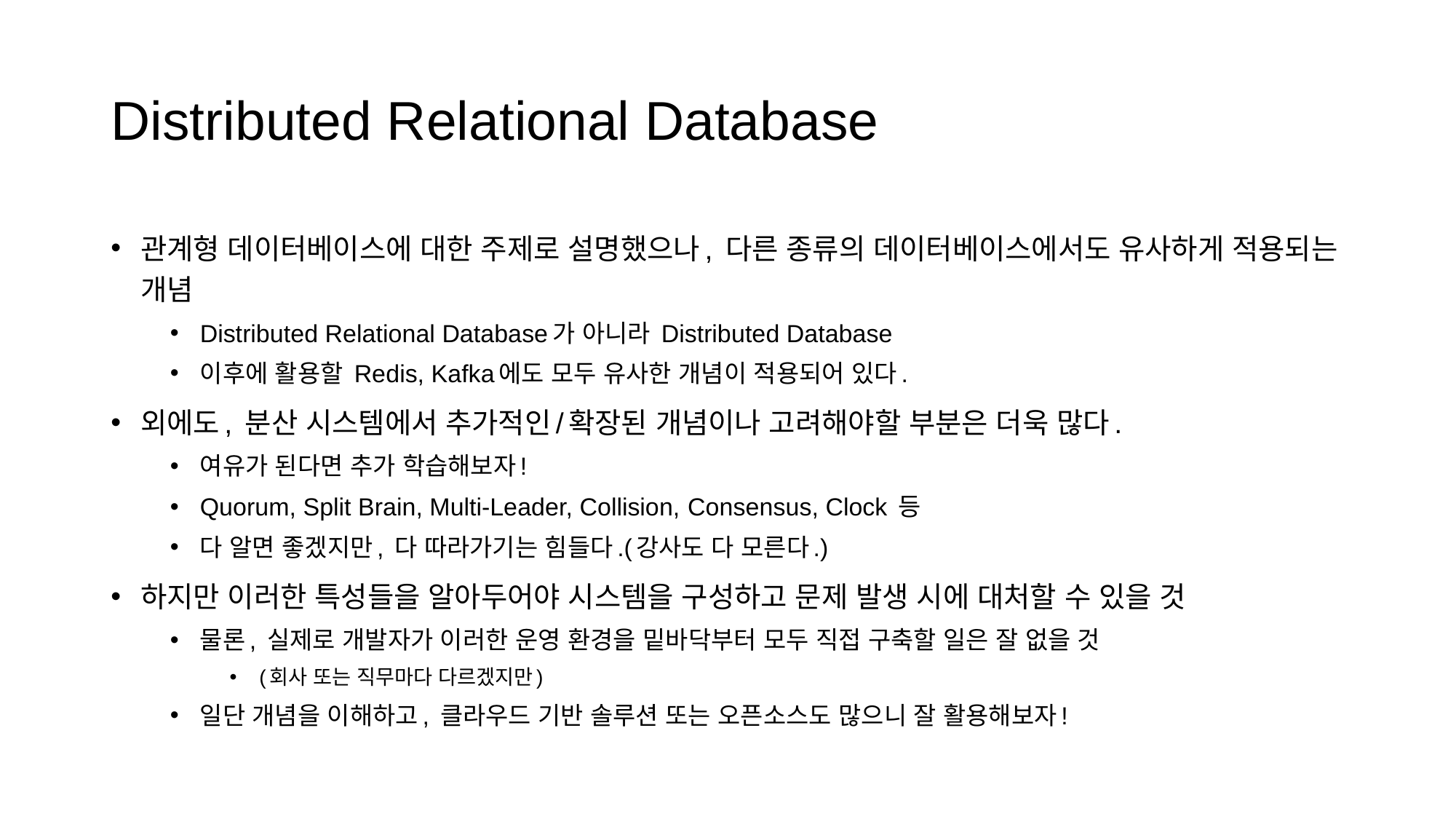

# Distributed Relational Database
관계형 데이터베이스에 대한 주제로 설명했으나, 다른 종류의 데이터베이스에서도 유사하게 적용되는 개념
Distributed Relational Database가 아니라 Distributed Database
이후에 활용할 Redis, Kafka에도 모두 유사한 개념이 적용되어 있다.
외에도, 분산 시스템에서 추가적인/확장된 개념이나 고려해야할 부분은 더욱 많다.
여유가 된다면 추가 학습해보자!
Quorum, Split Brain, Multi-Leader, Collision, Consensus, Clock 등
다 알면 좋겠지만, 다 따라가기는 힘들다.(강사도 다 모른다.)
하지만 이러한 특성들을 알아두어야 시스템을 구성하고 문제 발생 시에 대처할 수 있을 것
물론, 실제로 개발자가 이러한 운영 환경을 밑바닥부터 모두 직접 구축할 일은 잘 없을 것
(회사 또는 직무마다 다르겠지만)
일단 개념을 이해하고, 클라우드 기반 솔루션 또는 오픈소스도 많으니 잘 활용해보자!